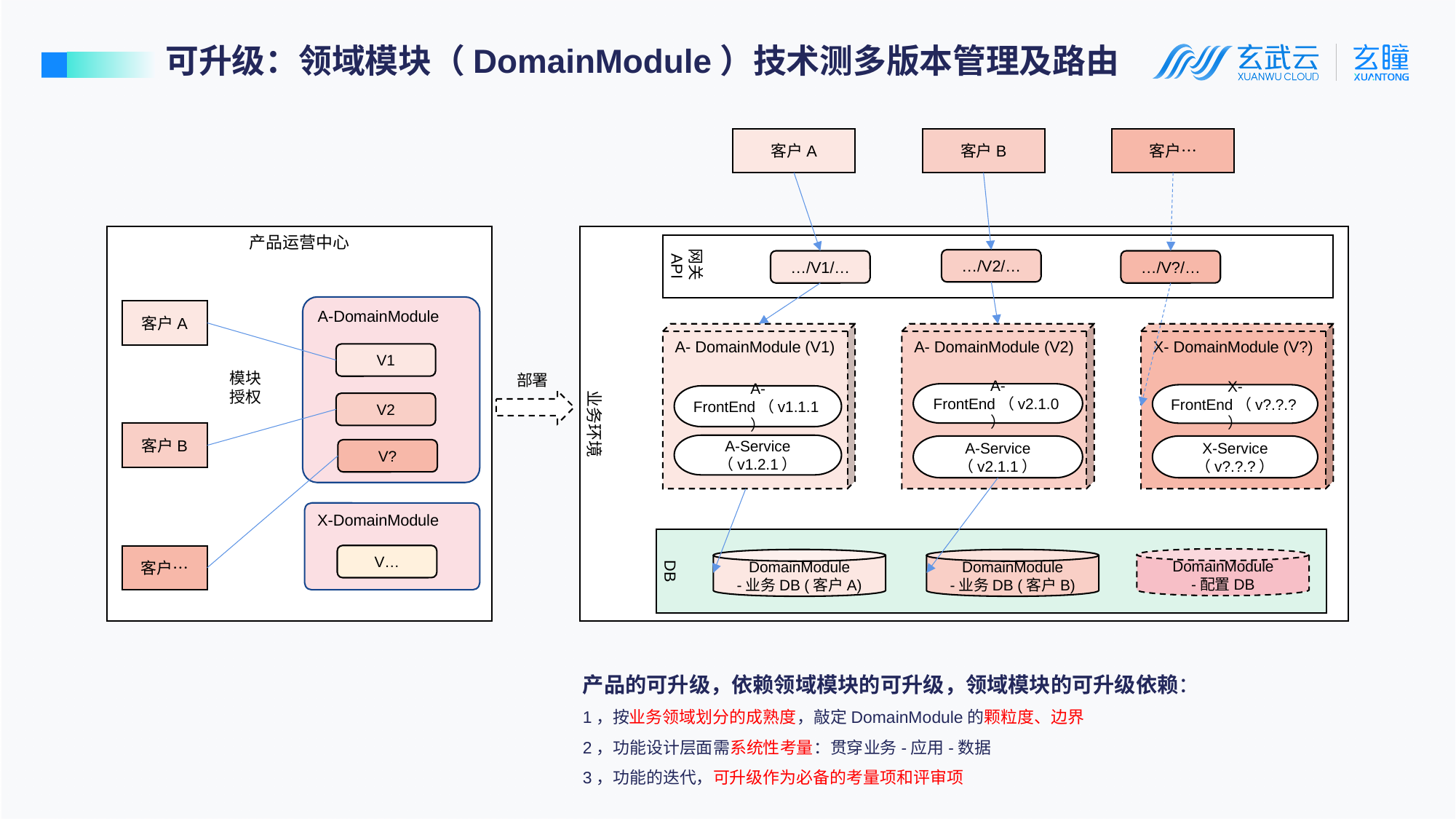

可升级：领域模块（DomainModule）技术测多版本管理及路由
客户A
客户B
客户…
产品运营中心
业务环境
网关API
…/V2/…
…/V1/…
…/V?/…
A-DomainModule
客户A
A- DomainModule (V1)
A- DomainModule (V2)
X- DomainModule (V?)
V1
模块
授权
部署
A-FrontEnd（v2.1.0）
X-FrontEnd（v?.?.?）
A-FrontEnd（v1.1.1）

V2
客户B
A-Service
（v1.2.1）
A-Service
（v2.1.1）
X-Service
（v?.?.?）
V?
X-DomainModule

DB
V…
客户…
DomainModule
-配置DB
DomainModule
-业务DB (客户A)
DomainModule
-业务DB (客户B)
产品的可升级，依赖领域模块的可升级，领域模块的可升级依赖：
1，按业务领域划分的成熟度，敲定DomainModule的颗粒度、边界
2，功能设计层面需系统性考量：贯穿业务-应用-数据
3，功能的迭代，可升级作为必备的考量项和评审项